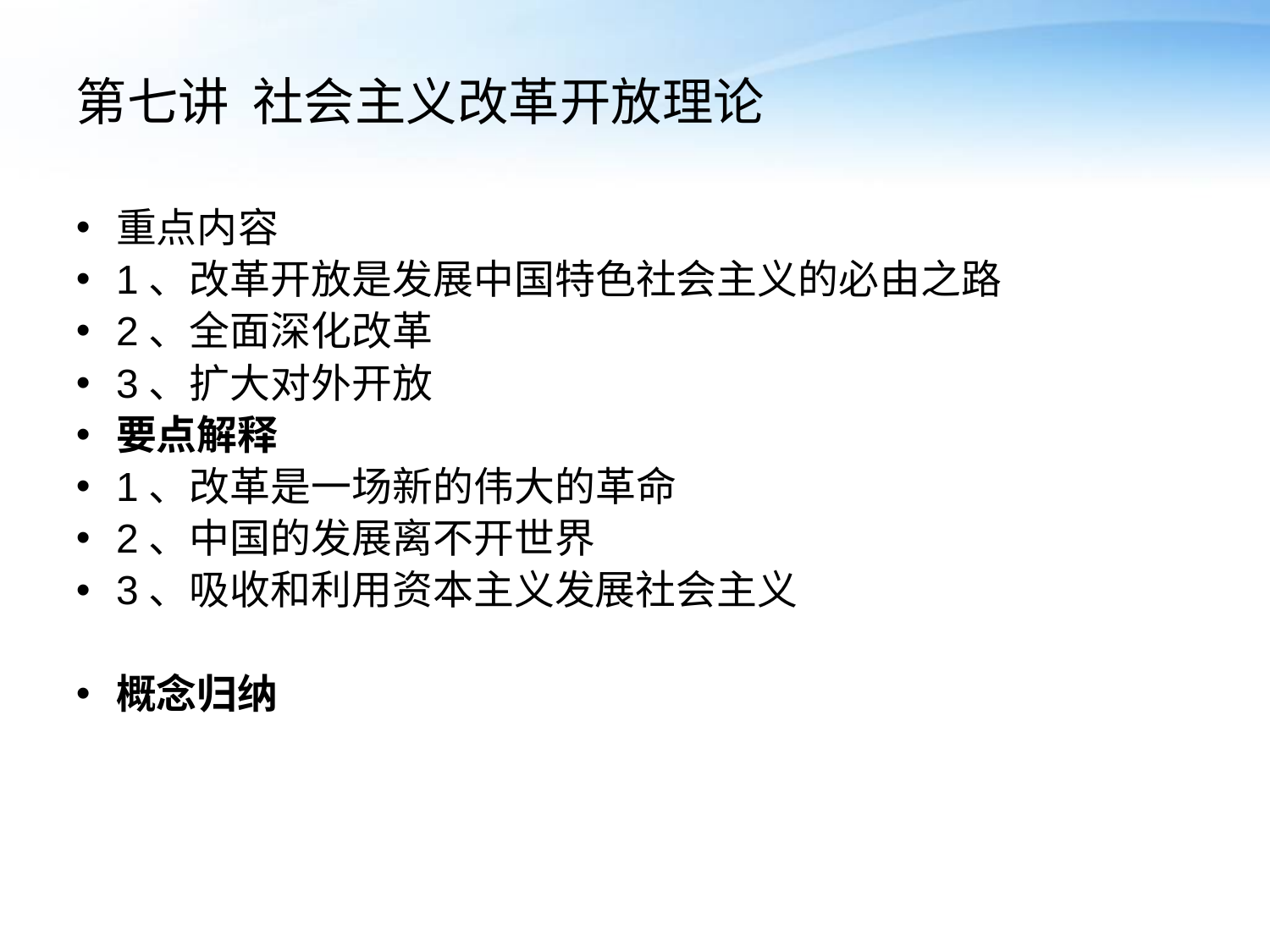

# 第七讲  社会主义改革开放理论
重点内容
1、改革开放是发展中国特色社会主义的必由之路
2、全面深化改革
3、扩大对外开放
要点解释
1、改革是一场新的伟大的革命
2、中国的发展离不开世界
3、吸收和利用资本主义发展社会主义

概念归纳